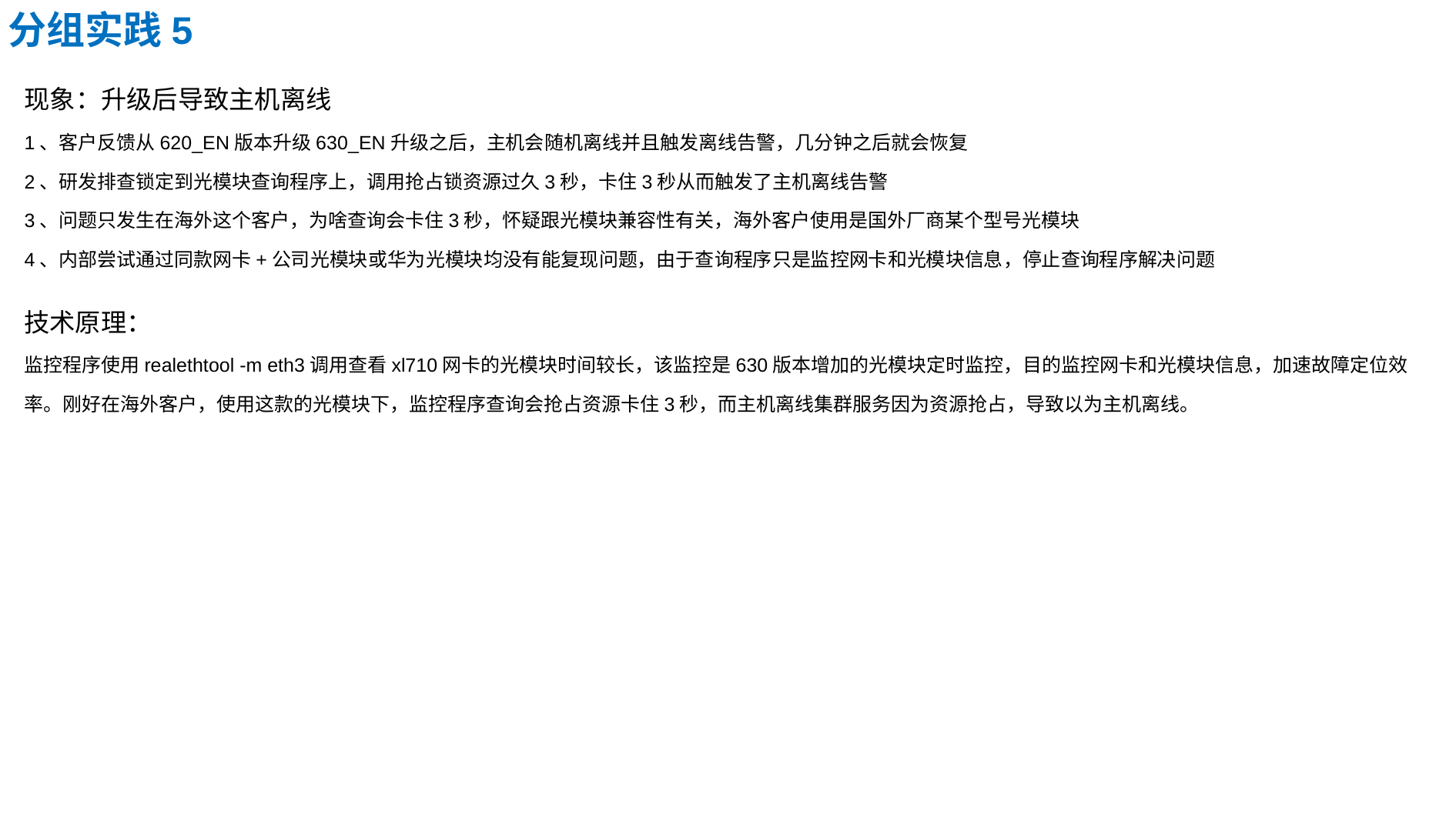

分组实践5
现象：升级后导致主机离线
1、客户反馈从620_EN版本升级630_EN升级之后，主机会随机离线并且触发离线告警，几分钟之后就会恢复
2、研发排查锁定到光模块查询程序上，调用抢占锁资源过久3秒，卡住3秒从而触发了主机离线告警
3、问题只发生在海外这个客户，为啥查询会卡住3秒，怀疑跟光模块兼容性有关，海外客户使用是国外厂商某个型号光模块
4、内部尝试通过同款网卡+公司光模块或华为光模块均没有能复现问题，由于查询程序只是监控网卡和光模块信息，停止查询程序解决问题
技术原理：
监控程序使用realethtool -m eth3调用查看xl710网卡的光模块时间较长，该监控是630版本增加的光模块定时监控，目的监控网卡和光模块信息，加速故障定位效率。刚好在海外客户，使用这款的光模块下，监控程序查询会抢占资源卡住3秒，而主机离线集群服务因为资源抢占，导致以为主机离线。